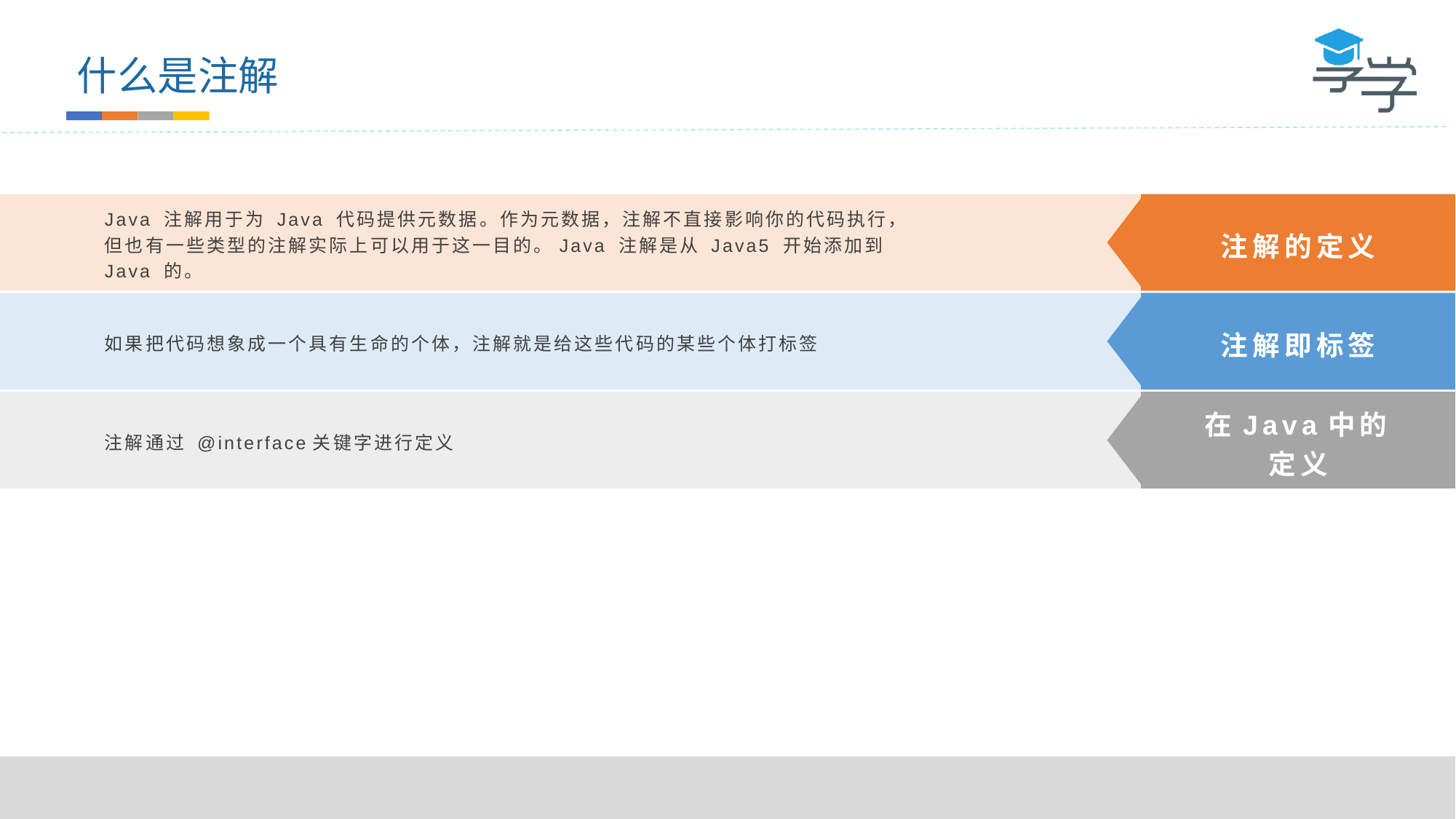

什么是注解

注解的定义
Java 注解用于为 Java 代码提供元数据。作为元数据，注解不直接影响你的代码执行，但也有一些类型的注解实际上可以用于这一目的。Java 注解是从 Java5 开始添加到 Java 的。

注解即标签
如果把代码想象成一个具有生命的个体，注解就是给这些代码的某些个体打标签

在Java中的定义
注解通过 @interface关键字进行定义